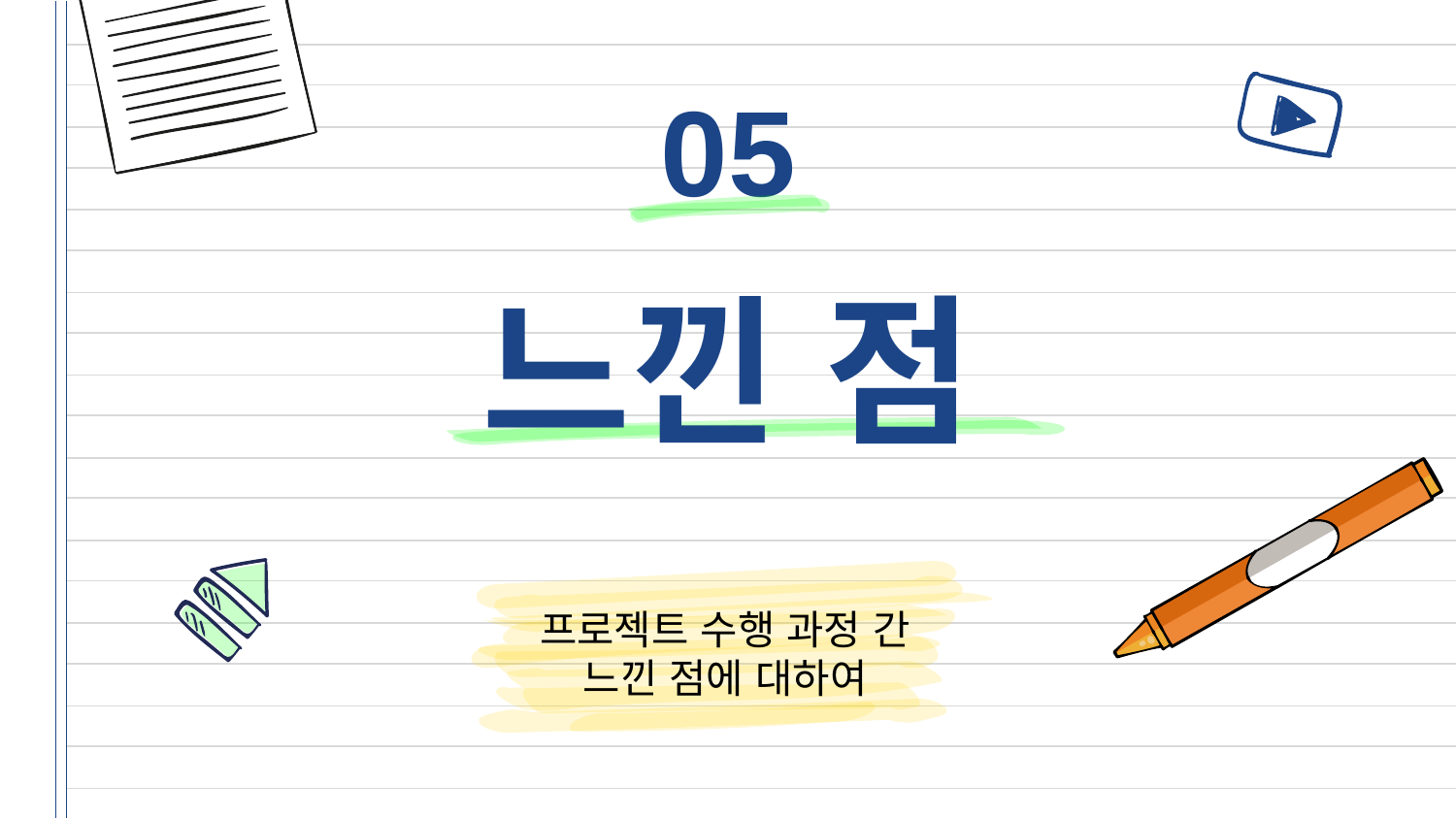

05

# 느낀 점

프로젝트 수행 과정 간
느낀 점에 대하여